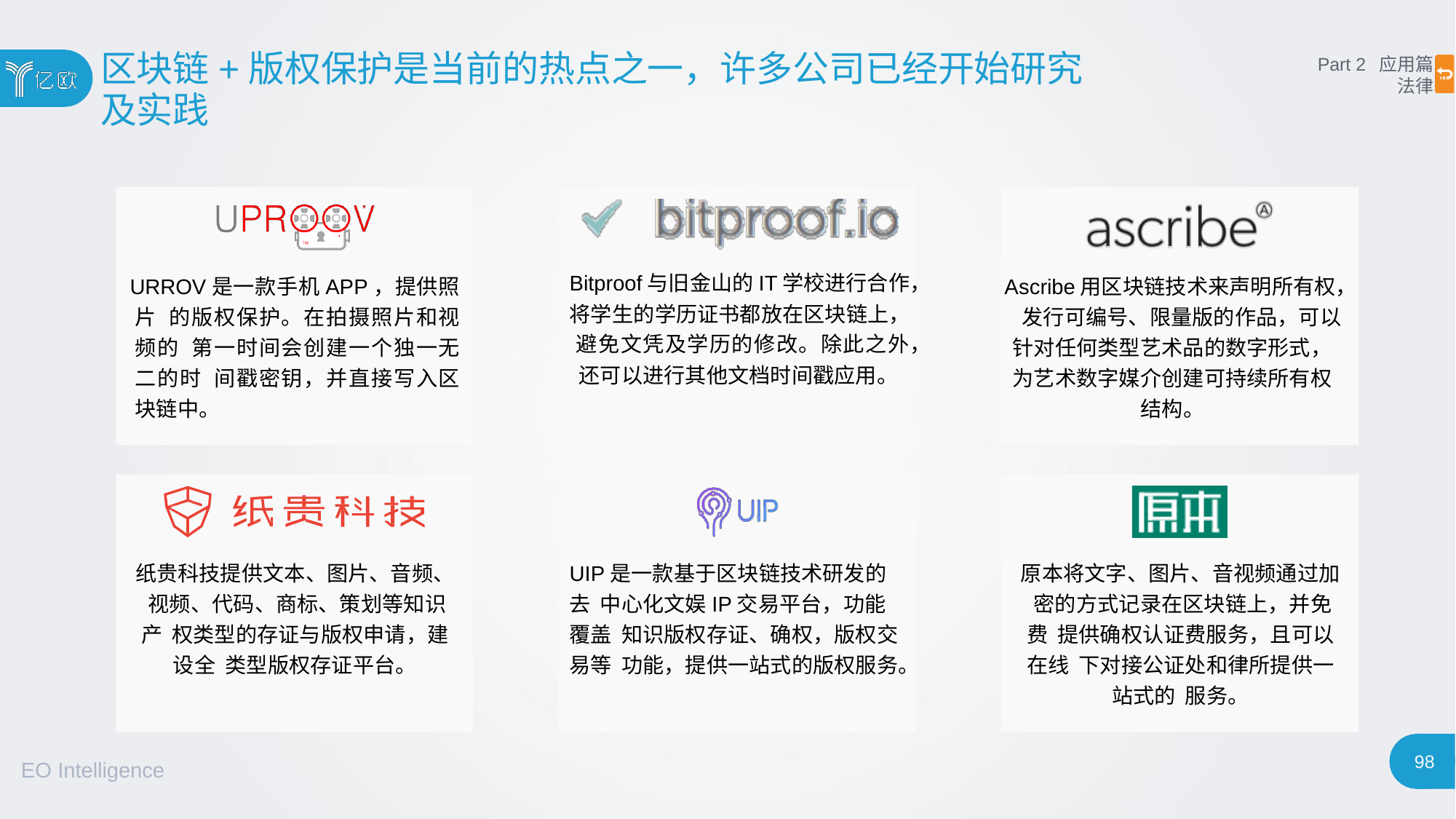

# 区块链+版权保护是当前的热点之一，许多公司已经开始研究
及实践
Part 2 应用篇
法律

URROV是一款手机APP，提供照片  的版权保护。在拍摄照片和视频的  第一时间会创建一个独一无二的时  间戳密钥，并直接写入区块链中。

Ascribe用区块链技术来声明所有权，  发行可编号、限量版的作品，可以  针对任何类型艺术品的数字形式，  为艺术数字媒介创建可持续所有权
结构。

Bitproof与旧金山的IT学校进行合作，
将学生的学历证书都放在区块链上，  避免文凭及学历的修改。除此之外，  还可以进行其他文档时间戳应用。

纸贵科技提供文本、图片、音频、  视频、代码、商标、策划等知识产  权类型的存证与版权申请，建设全  类型版权存证平台。

UIP是一款基于区块链技术研发的去  中心化文娱IP交易平台，功能覆盖  知识版权存证、确权，版权交易等  功能，提供一站式的版权服务。

原本将文字、图片、音视频通过加  密的方式记录在区块链上，并免费  提供确权认证费服务，且可以在线  下对接公证处和律所提供一站式的  服务。

98
EO Intelligence